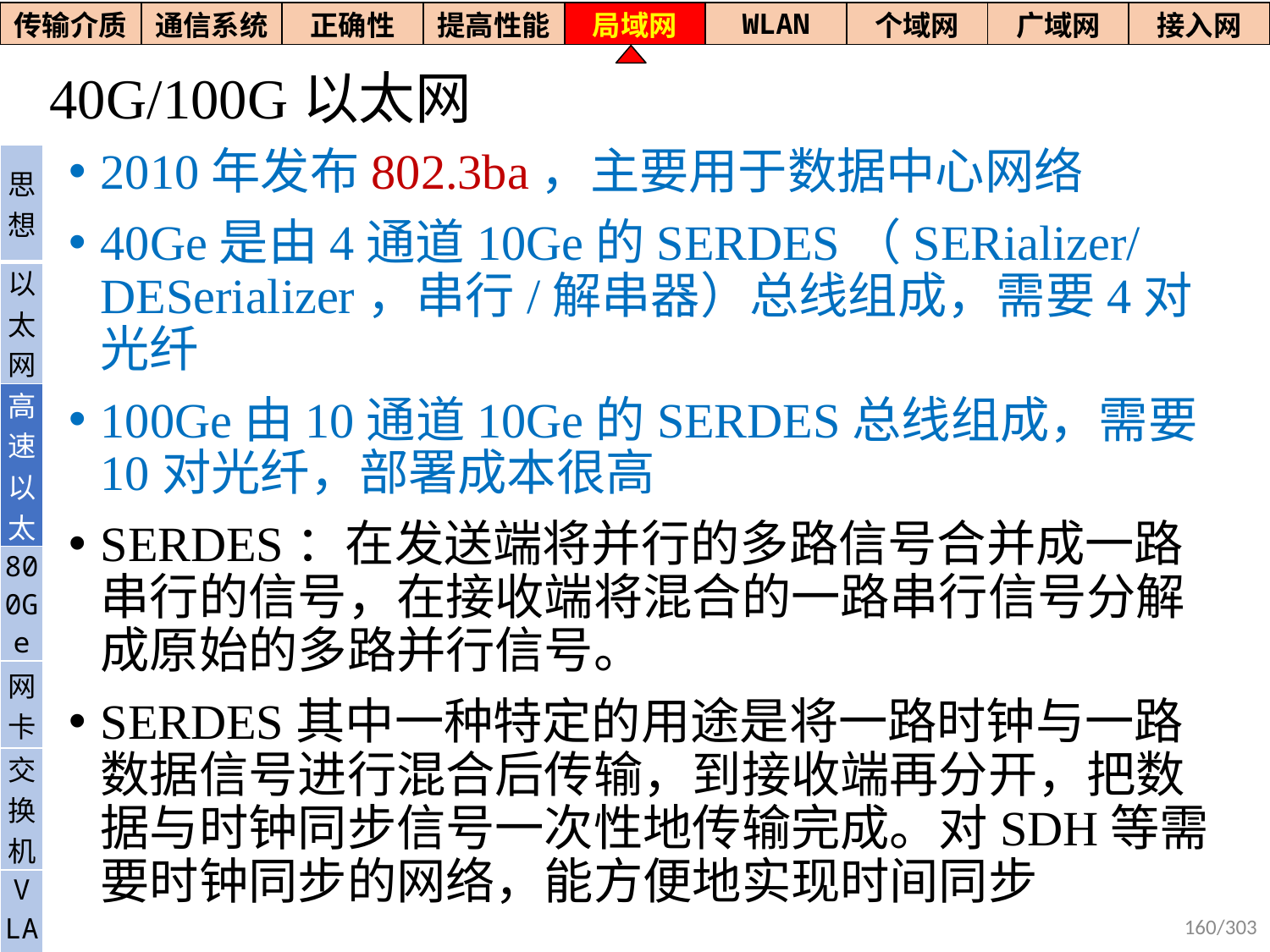

| 传输介质 | 通信系统 | 正确性 | 提高性能 | 局域网 | WLAN | 个域网 | 广域网 | 接入网 |
| --- | --- | --- | --- | --- | --- | --- | --- | --- |

# 40G/100G以太网
2010年发布802.3ba，主要用于数据中心网络
40Ge是由4通道10Ge的SERDES（SERializer/DESerializer，串行/解串器）总线组成，需要4对光纤
100Ge由10通道10Ge的SERDES总线组成，需要10对光纤，部署成本很高
SERDES：在发送端将并行的多路信号合并成一路串行的信号，在接收端将混合的一路串行信号分解成原始的多路并行信号。
SERDES其中一种特定的用途是将一路时钟与一路数据信号进行混合后传输，到接收端再分开，把数据与时钟同步信号一次性地传输完成。对SDH等需要时钟同步的网络，能方便地实现时间同步
| 思想 |
| --- |
| 以太网 |
| 高速以太 |
| 800Ge |
| 网卡 |
| 交换机 |
| V LAN |
160/303